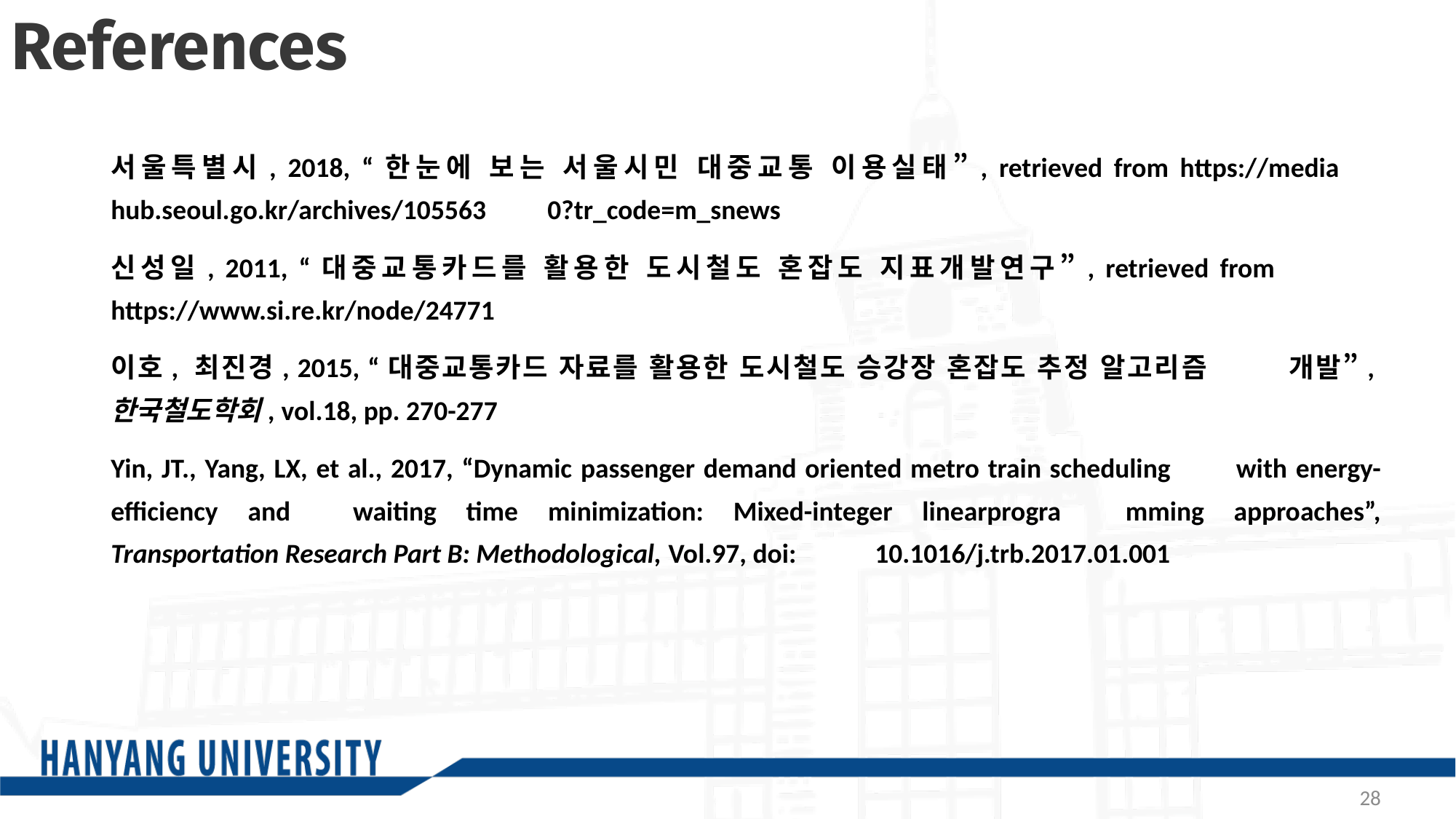

References
서울특별시, 2018, “한눈에 보는 서울시민 대중교통 이용실태”, retrieved from https://media 	hub.seoul.go.kr/archives/105563 	0?tr_code=m_snews
신성일, 2011, “대중교통카드를 활용한 도시철도 혼잡도 지표개발연구”, retrieved from 	https://www.si.re.kr/node/24771
이호, 최진경, 2015, “대중교통카드 자료를 활용한 도시철도 승강장 혼잡도 추정 알고리즘 	개발”,한국철도학회, vol.18, pp. 270-277
Yin, JT., Yang, LX, et al., 2017, “Dynamic passenger demand oriented metro train scheduling 	with energy-efficiency and	waiting time minimization: Mixed-integer linearprogra 	mming approaches”, Transportation Research Part B: Methodological, Vol.97, doi: 	10.1016/j.trb.2017.01.001
28